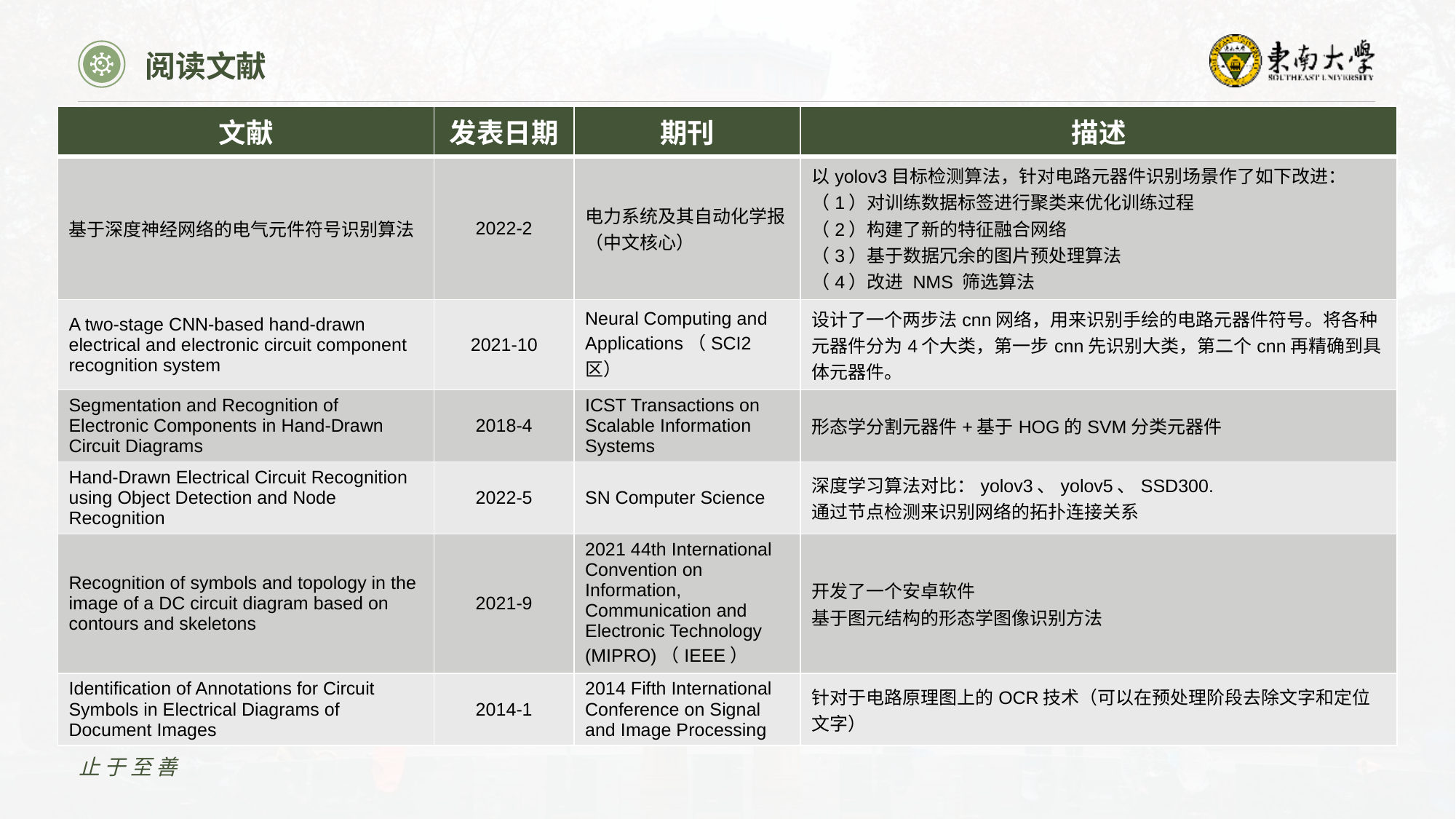

阅读文献
| 文献 | 发表日期 | 期刊 | 描述 |
| --- | --- | --- | --- |
| 基于深度神经网络的电气元件符号识别算法 | 2022-2 | 电力系统及其自动化学报 （中文核心） | 以yolov3目标检测算法，针对电路元器件识别场景作了如下改进： （1）对训练数据标签进行聚类来优化训练过程 （2）构建了新的特征融合网络 （3）基于数据冗余的图片预处理算法 （4）改进 NMS 筛选算法 |
| A two-stage CNN-based hand-drawn electrical and electronic circuit component recognition system | 2021-10 | Neural Computing and Applications（SCI2区） | 设计了一个两步法cnn网络，用来识别手绘的电路元器件符号。将各种元器件分为4个大类，第一步cnn先识别大类，第二个cnn再精确到具体元器件。 |
| Segmentation and Recognition of Electronic Components in Hand-Drawn Circuit Diagrams | 2018-4 | ICST Transactions on Scalable Information Systems | 形态学分割元器件+基于HOG的SVM分类元器件 |
| Hand-Drawn Electrical Circuit Recognition using Object Detection and Node Recognition | 2022-5 | SN Computer Science | 深度学习算法对比：yolov3、yolov5、SSD300. 通过节点检测来识别网络的拓扑连接关系 |
| Recognition of symbols and topology in the image of a DC circuit diagram based on contours and skeletons | 2021-9 | 2021 44th International Convention on Information, Communication and Electronic Technology (MIPRO)（IEEE） | 开发了一个安卓软件 基于图元结构的形态学图像识别方法 |
| Identification of Annotations for Circuit Symbols in Electrical Diagrams of Document Images | 2014-1 | 2014 Fifth International Conference on Signal and Image Processing | 针对于电路原理图上的OCR技术（可以在预处理阶段去除文字和定位文字） |
止于至善